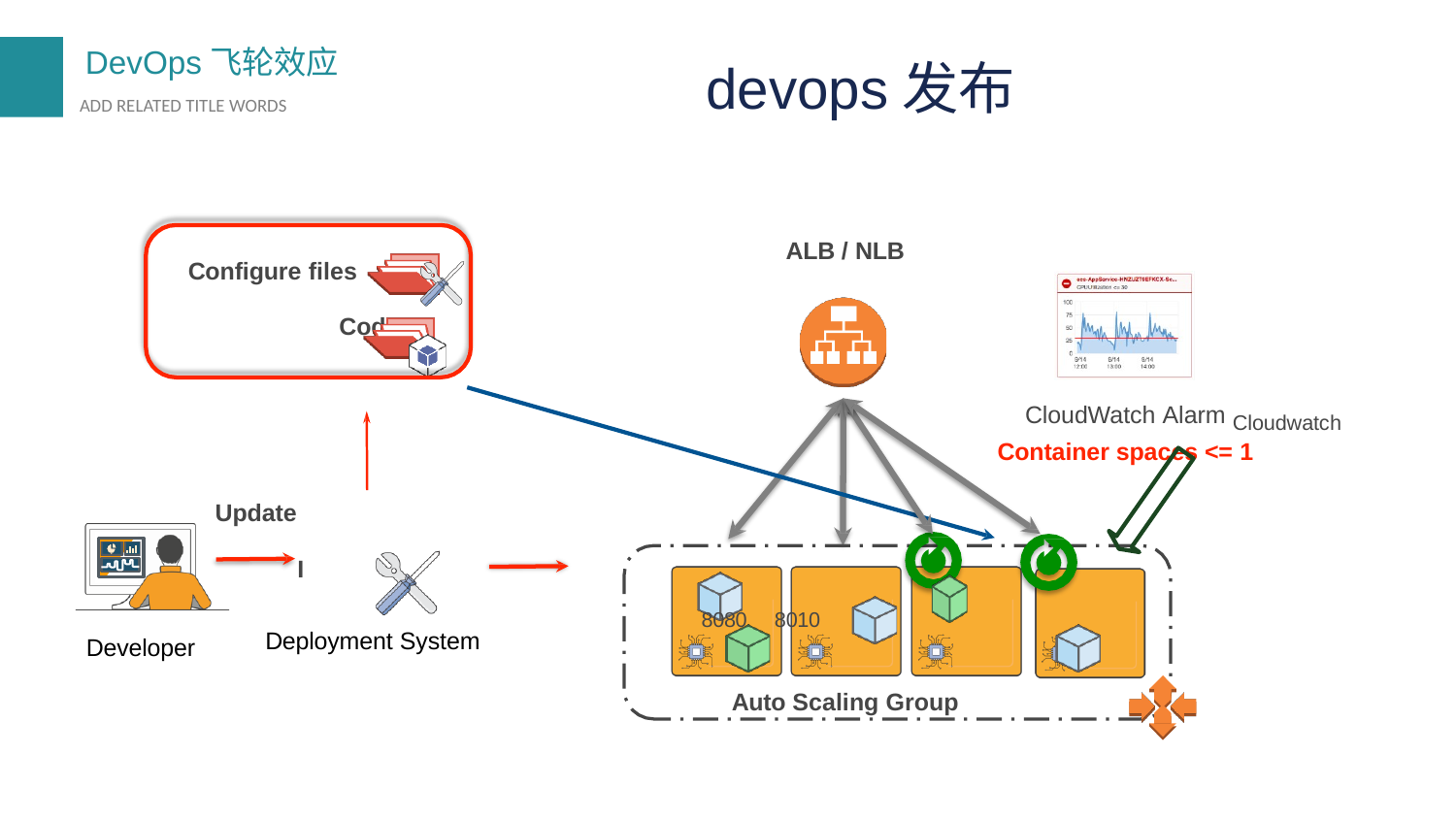

devops发布

ALB / NLB

Configure files

Code

CloudWatch Alarm Cloudwatch
Container spaces <= 1

Update

I

8080     8010

Deployment System
Developer

Auto Scaling Group